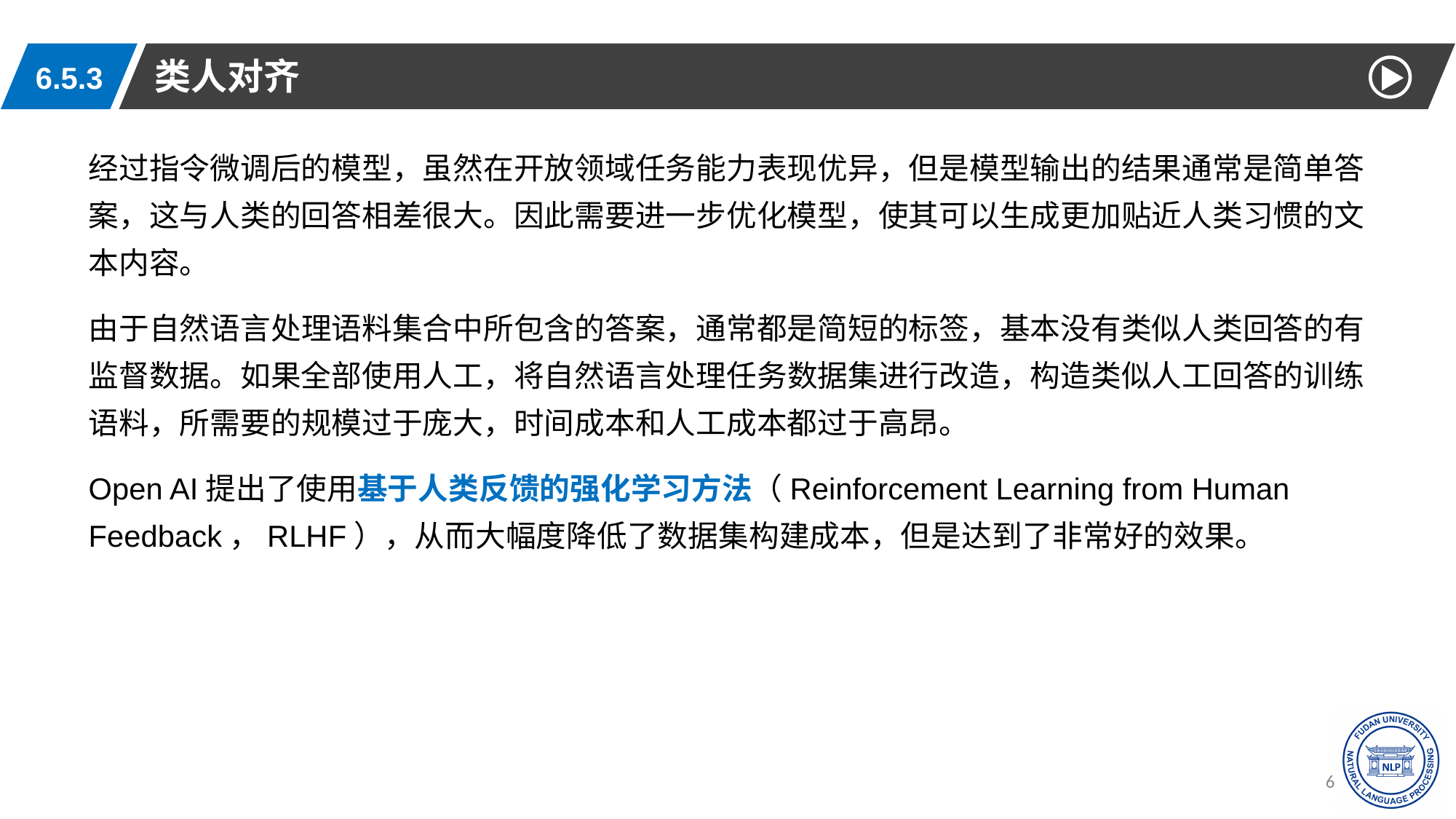

类人对齐
6.5.3

经过指令微调后的模型，虽然在开放领域任务能力表现优异，但是模型输出的结果通常是简单答案，这与人类的回答相差很大。因此需要进一步优化模型，使其可以生成更加贴近人类习惯的文本内容。
由于自然语言处理语料集合中所包含的答案，通常都是简短的标签，基本没有类似人类回答的有监督数据。如果全部使用人工，将自然语言处理任务数据集进行改造，构造类似人工回答的训练语料，所需要的规模过于庞大，时间成本和人工成本都过于高昂。
Open AI提出了使用基于人类反馈的强化学习方法（Reinforcement Learning from Human Feedback，RLHF），从而大幅度降低了数据集构建成本，但是达到了非常好的效果。
65